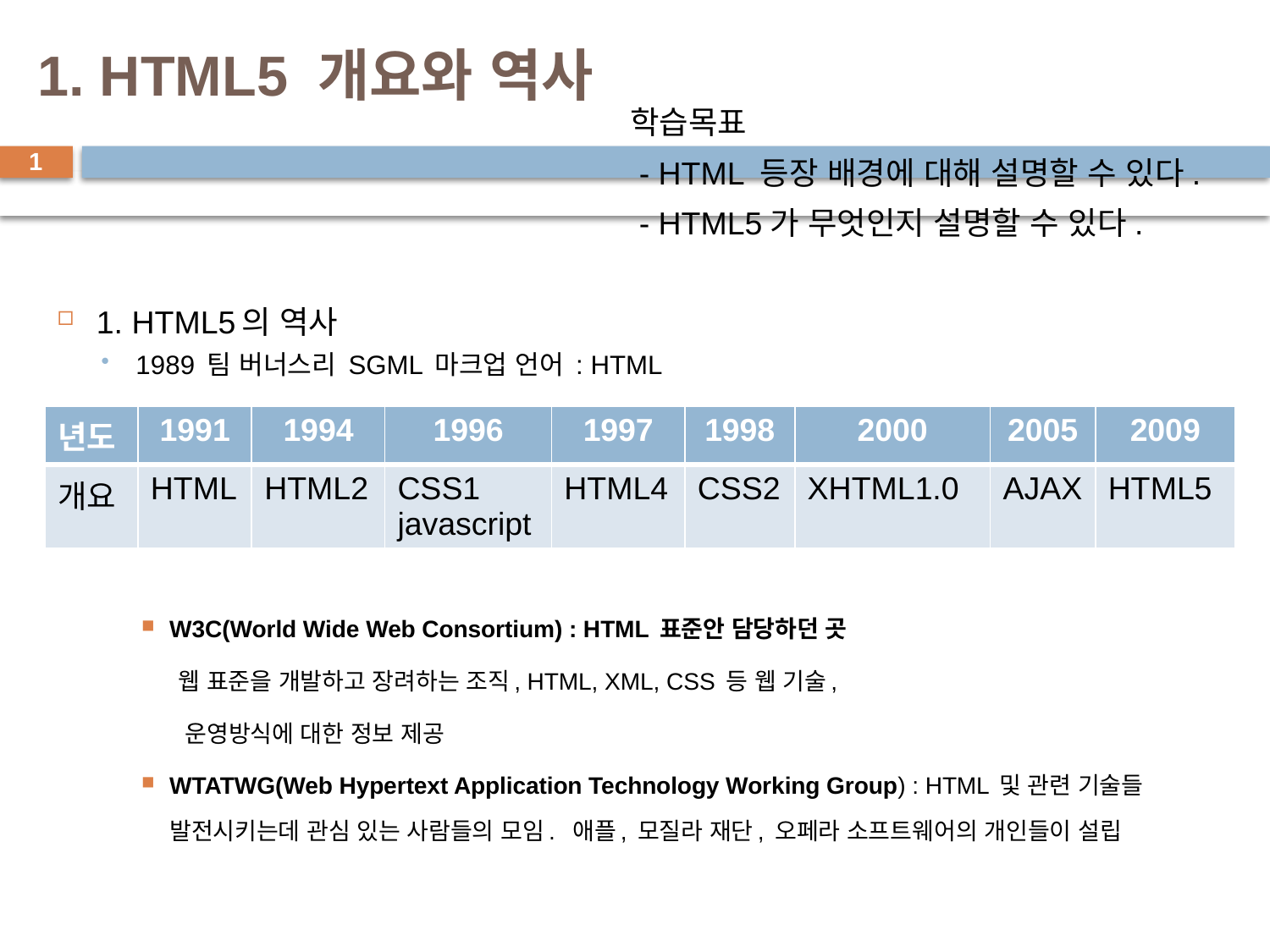

# 1. HTML5 개요와 역사
학습목표
 - HTML 등장 배경에 대해 설명할 수 있다.
 - HTML5가 무엇인지 설명할 수 있다.

1
1. HTML5의 역사
1989 팀 버너스리 SGML 마크업 언어 : HTML

W3C(World Wide Web Consortium) : HTML 표준안 담당하던 곳
     웹 표준을 개발하고 장려하는 조직, HTML, XML, CSS 등 웹 기술,
      운영방식에 대한 정보 제공
WTATWG(Web Hypertext Application Technology Working Group) : HTML 및 관련 기술들 발전시키는데 관심 있는 사람들의 모임.  애플, 모질라 재단, 오페라 소프트웨어의 개인들이 설립

| 년도 | 1991 | 1994 | 1996 | 1997 | 1998 | 2000 | 2005 | 2009 |
| --- | --- | --- | --- | --- | --- | --- | --- | --- |
| 개요 | HTML | HTML2 | CSS1 javascript | HTML4 | CSS2 | XHTML1.0 | AJAX | HTML5 |